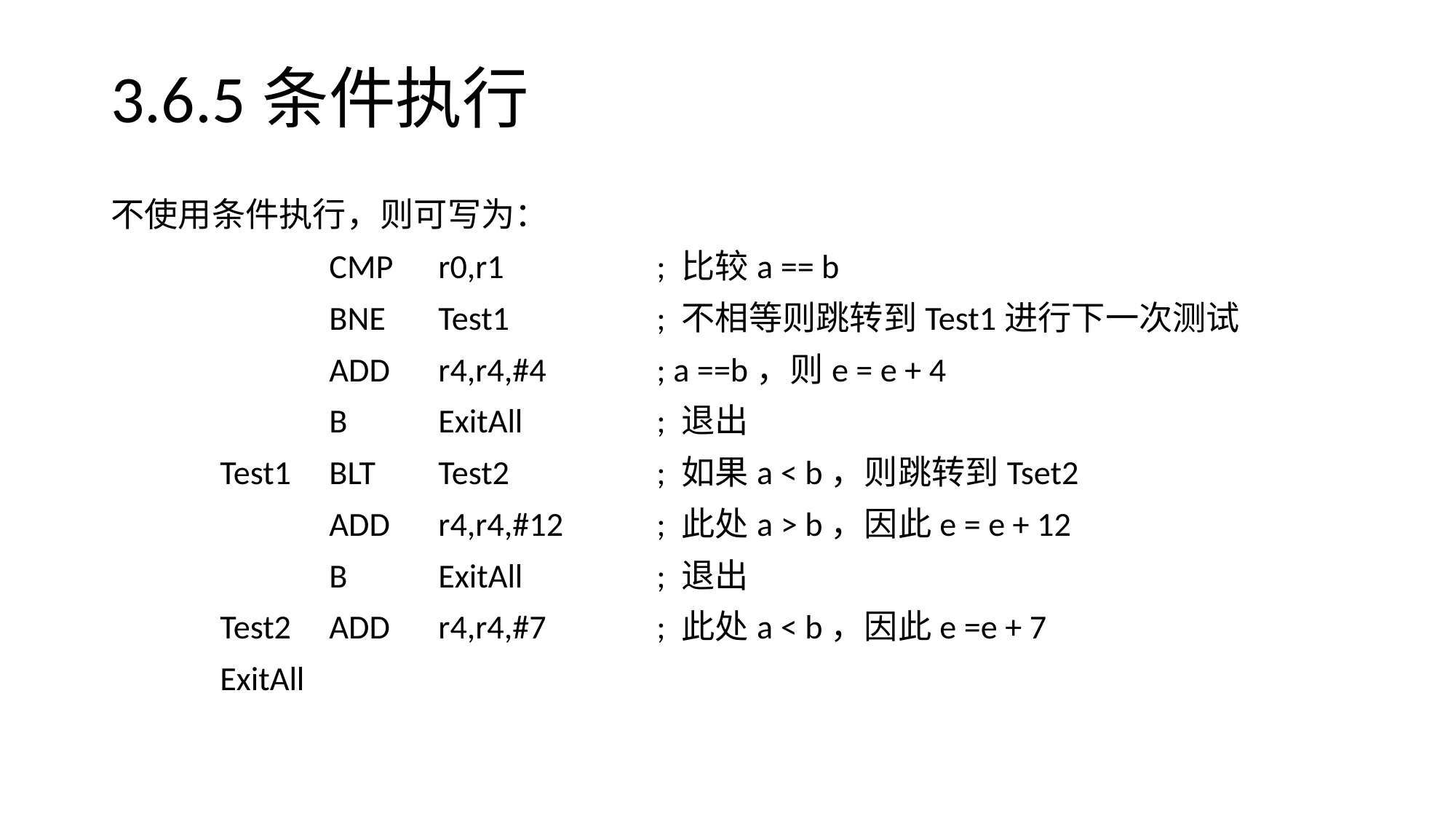

# 3.6.5条件执行

不使用条件执行，则可写为：
		CMP	r0,r1		; 比较a == b
		BNE	Test1		; 不相等则跳转到Test1进行下一次测试
		ADD	r4,r4,#4		; a ==b，则e = e + 4
		B	ExitAll		; 退出
	Test1	BLT	Test2		; 如果a < b，则跳转到Tset2
		ADD	r4,r4,#12	; 此处a > b，因此e = e + 12
		B	ExitAll		; 退出
	Test2	ADD	r4,r4,#7		; 此处a < b，因此e =e + 7
	ExitAll